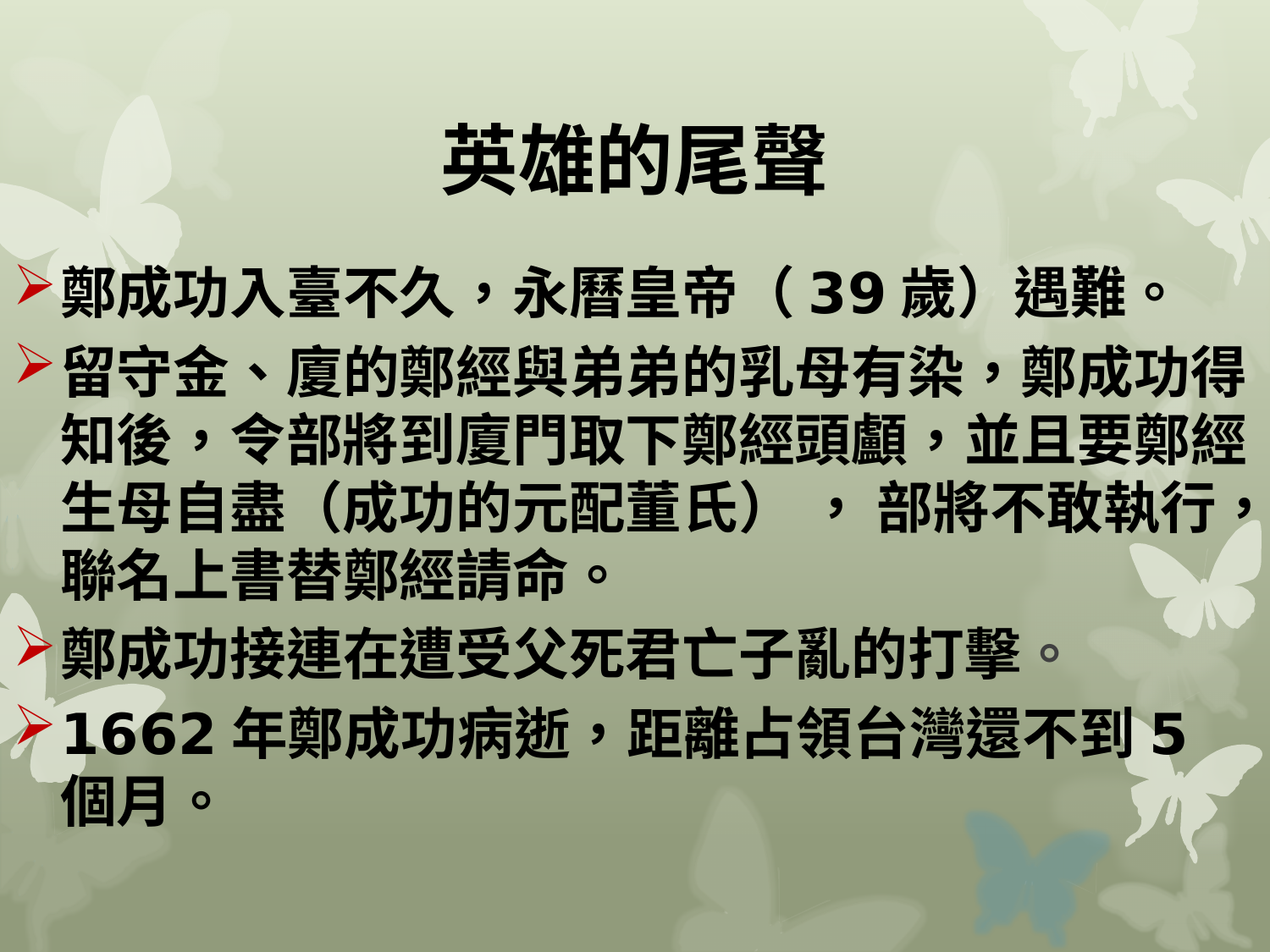

# 英雄的尾聲
鄭成功入臺不久，永曆皇帝（39歲）遇難。
留守金、廈的鄭經與弟弟的乳母有染，鄭成功得知後，令部將到廈門取下鄭經頭顱，並且要鄭經生母自盡（成功的元配董氏） ， 部將不敢執行，聯名上書替鄭經請命。
鄭成功接連在遭受父死君亡子亂的打擊。
1662年鄭成功病逝，距離占領台灣還不到5個月。